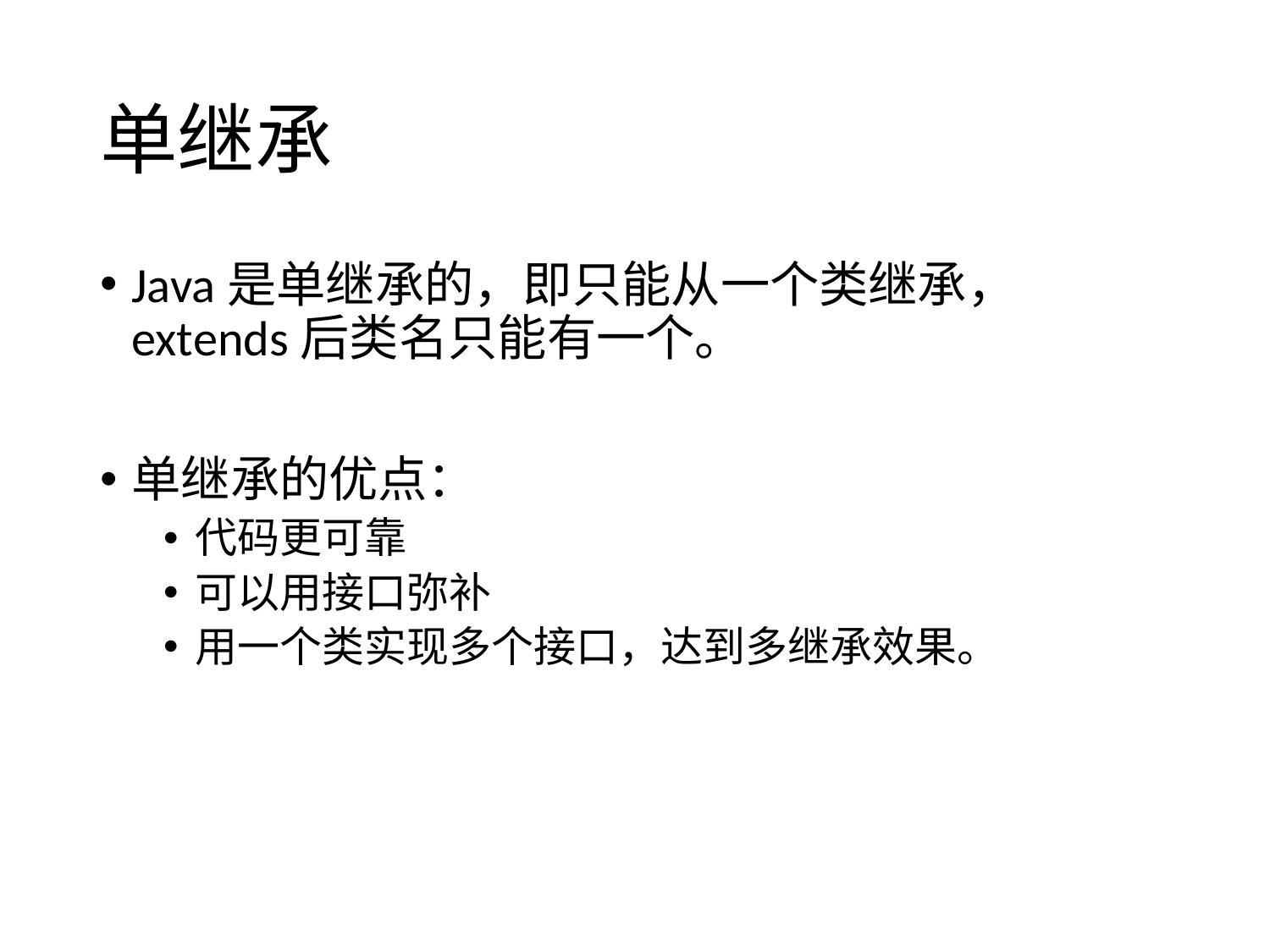

# 单继承
Java是单继承的，即只能从一个类继承，    extends后类名只能有一个。

单继承的优点：
代码更可靠
可以用接口弥补
用一个类实现多个接口，达到多继承效果。